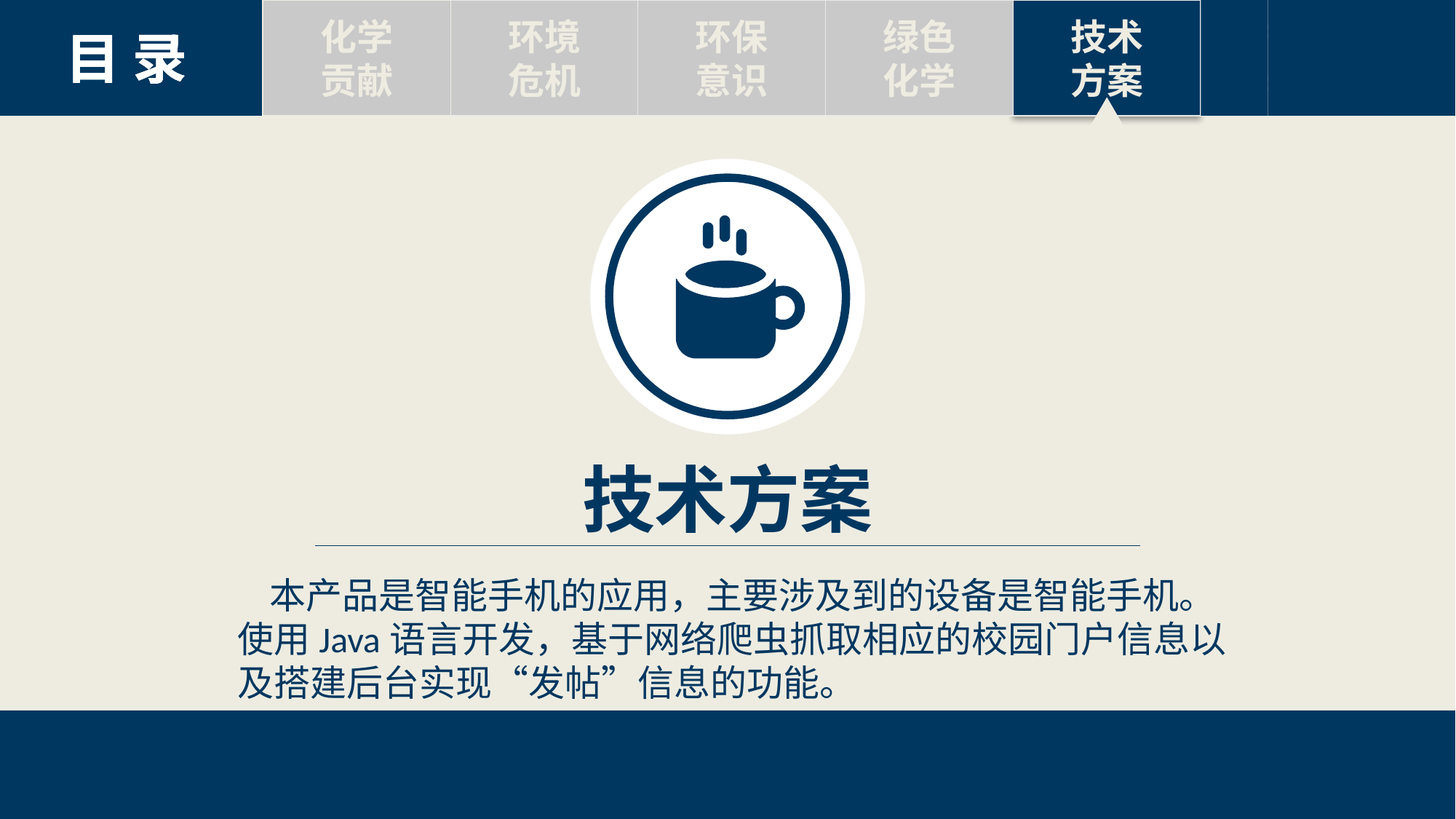

化学
贡献
环境
危机
环保
意识
绿色
化学
技术
方案
标题六
Text here
标题六
Text here
标题六
Text here
标题六
Text here

目 录
目 录
目 录
目 录
目 录

技术方案
本产品是智能手机的应用，主要涉及到的设备是智能手机。使用Java语言开发，基于网络爬虫抓取相应的校园门户信息以及搭建后台实现“发帖”信息的功能。

14